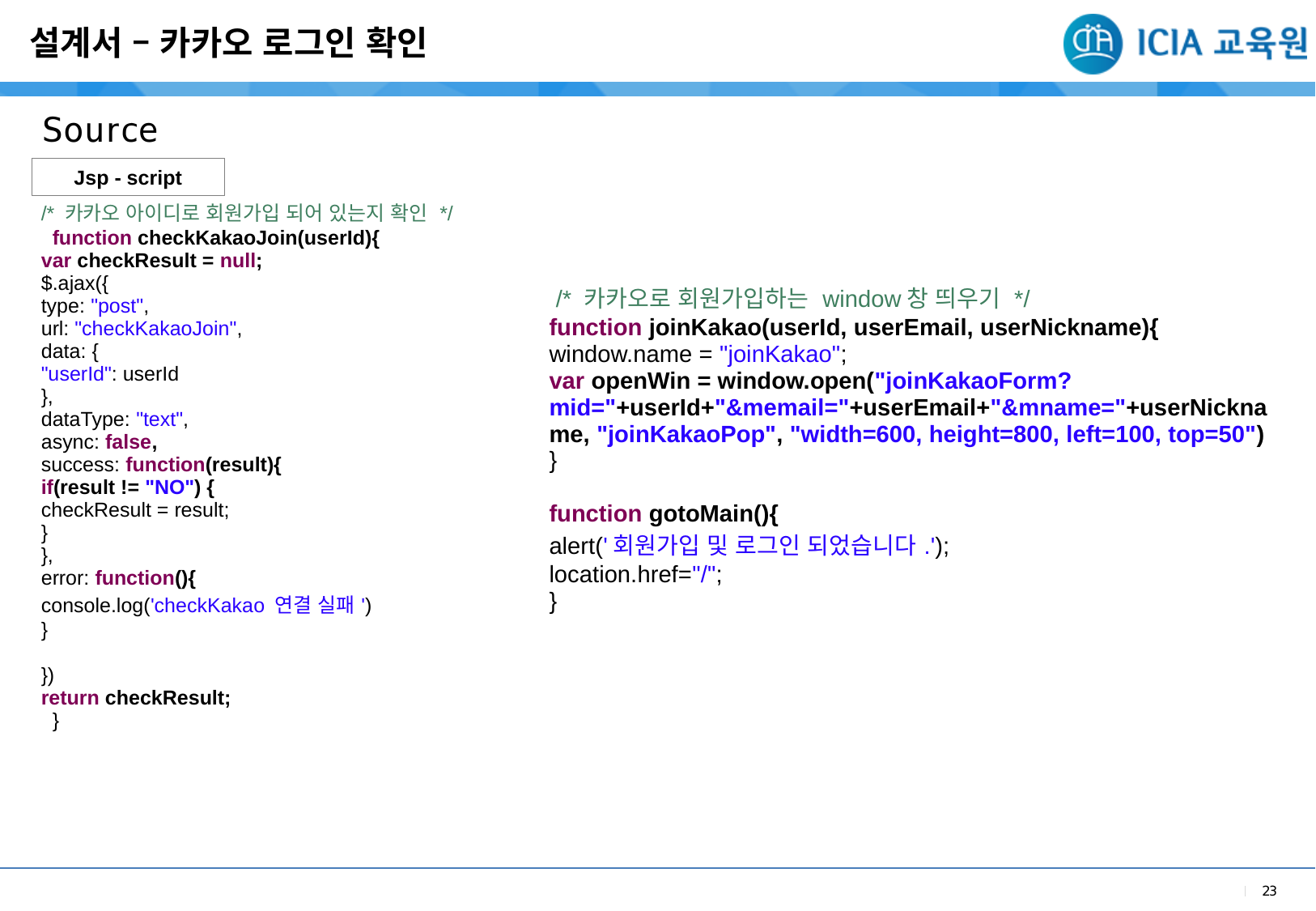

설계서 – 카카오 로그인 확인
Source
Jsp - script
| /\* 카카오로 회원가입하는 window창 띄우기 \*/ function joinKakao(userId, userEmail, userNickname){ window.name = "joinKakao"; var openWin = window.open("joinKakaoForm?mid="+userId+"&memail="+userEmail+"&mname="+userNickname, "joinKakaoPop", "width=600, height=800, left=100, top=50") } function gotoMain(){ alert('회원가입 및 로그인 되었습니다.'); location.href="/"; } |
| --- |
| /\* 카카오 아이디로 회원가입 되어 있는지 확인 \*/ function checkKakaoJoin(userId){ var checkResult = null; $.ajax({ type: "post", url: "checkKakaoJoin", data: { "userId": userId }, dataType: "text", async: false, success: function(result){ if(result != "NO") { checkResult = result; } }, error: function(){ console.log('checkKakao 연결 실패') } }) return checkResult; } |
| --- |